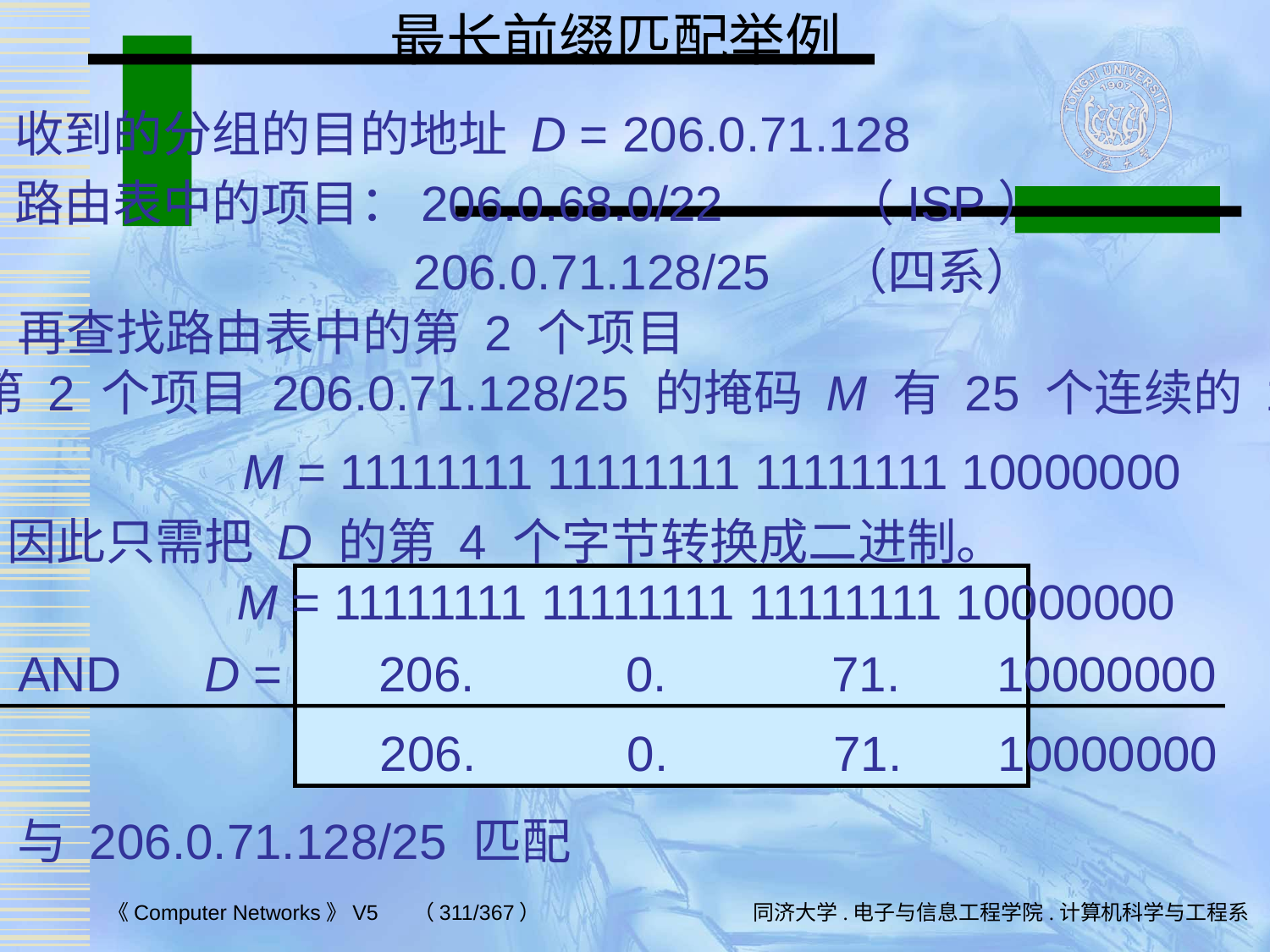

# 最长前缀匹配举例
收到的分组的目的地址 D = 206.0.71.128
路由表中的项目：206.0.68.0/22        （ISP）
                             206.0.71.128/25    （四系）
再查找路由表中的第 2 个项目
第 2 个项目 206.0.71.128/25 的掩码 M 有 25 个连续的 1。
M = 11111111 11111111 11111111 10000000
因此只需把 D 的第 4 个字节转换成二进制。
M = 11111111 11111111 11111111 10000000

AND      D =       206.           0.            71.       10000000

206.           0.            71.       10000000
与 206.0.71.128/25 匹配